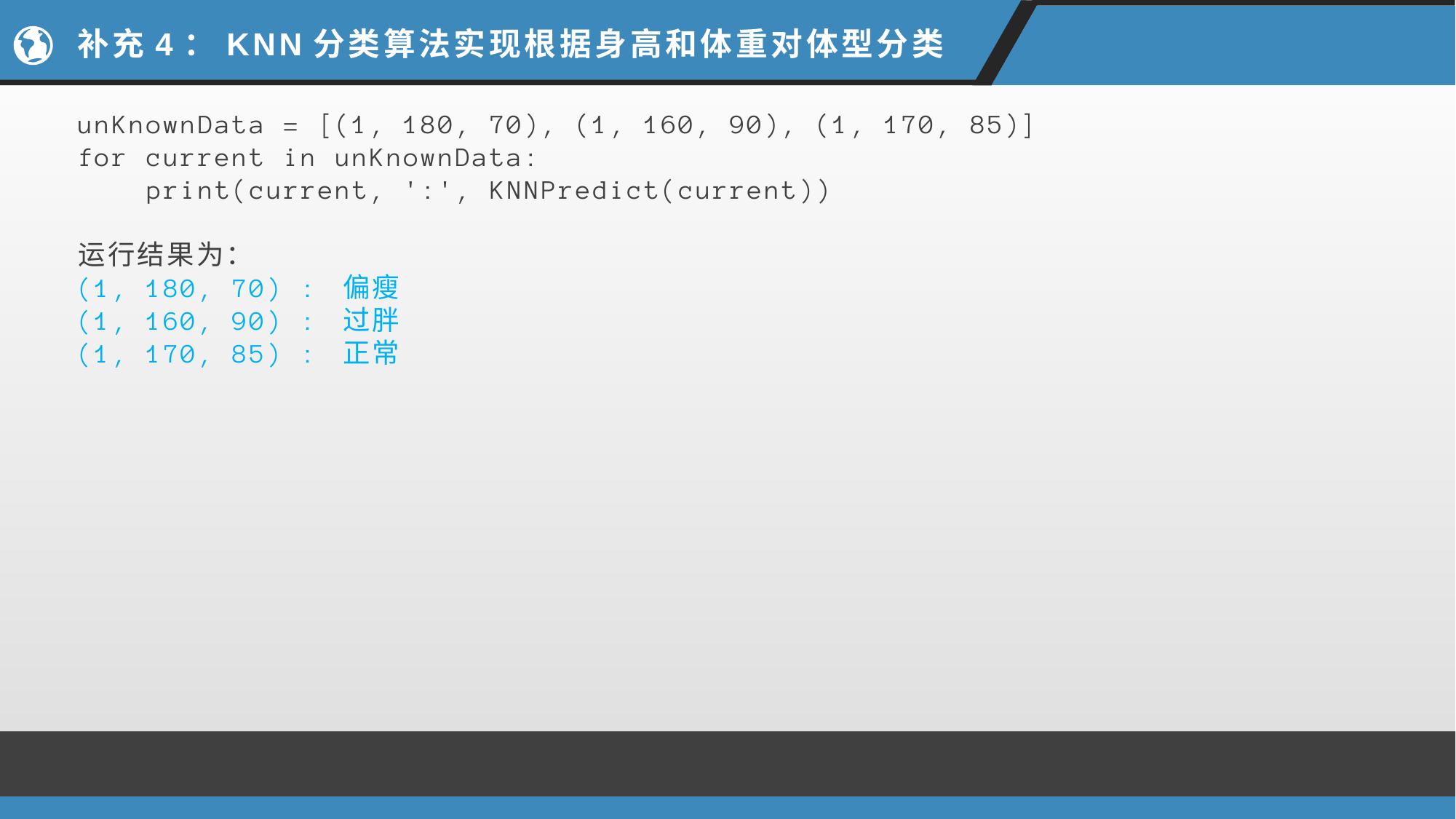

# 补充4：KNN分类算法实现根据身高和体重对体型分类

unKnownData = [(1, 180, 70), (1, 160, 90), (1, 170, 85)]
for current in unKnownData:
    print(current, ':', KNNPredict(current))

运行结果为：
(1, 180, 70) : 偏瘦
(1, 160, 90) : 过胖
(1, 170, 85) : 正常